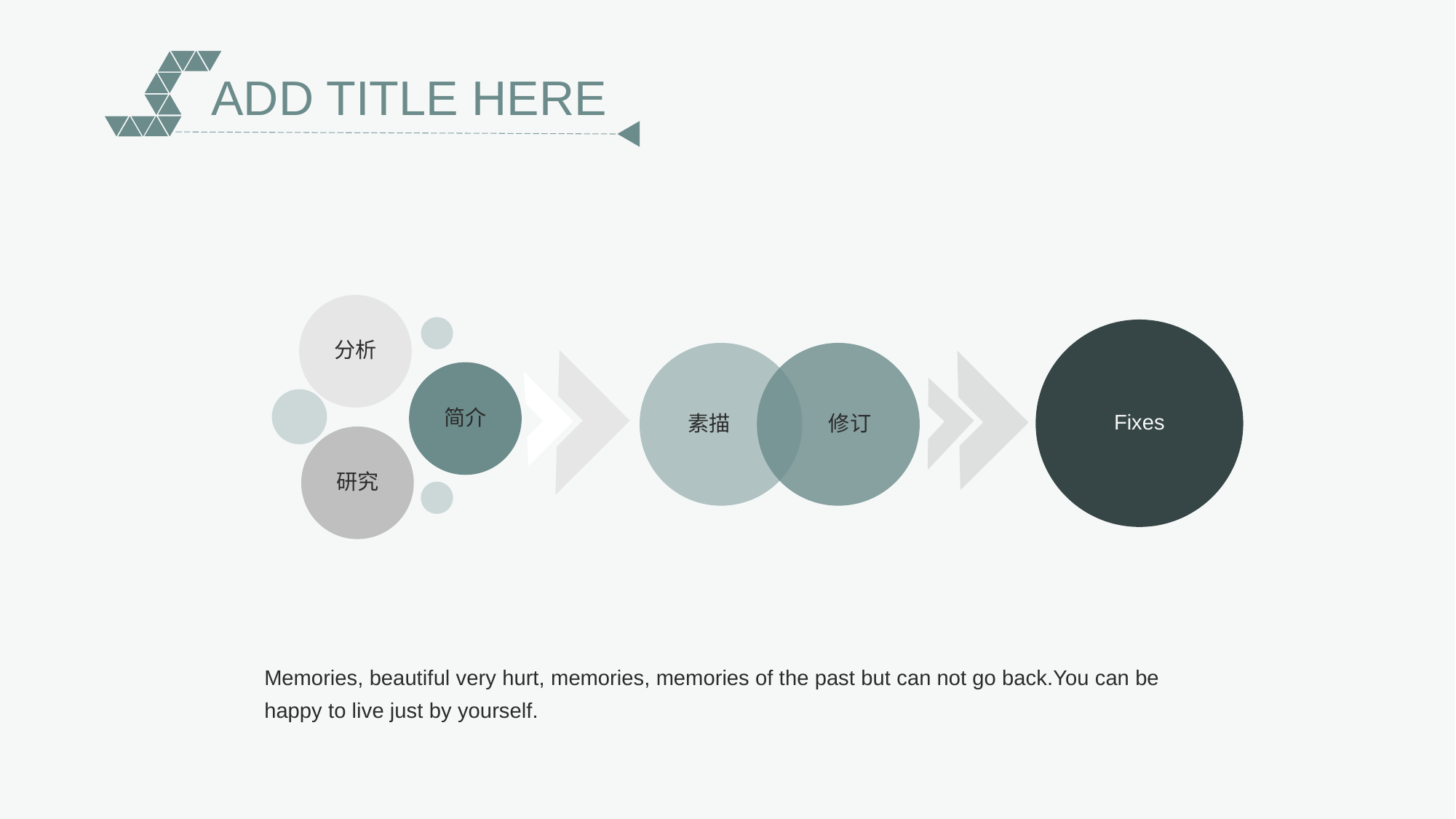

ADD TITLE HERE

分析

Fixes
素描
修订
简介

研究

Memories, beautiful very hurt, memories, memories of the past but can not go back.You can be happy to live just by yourself.